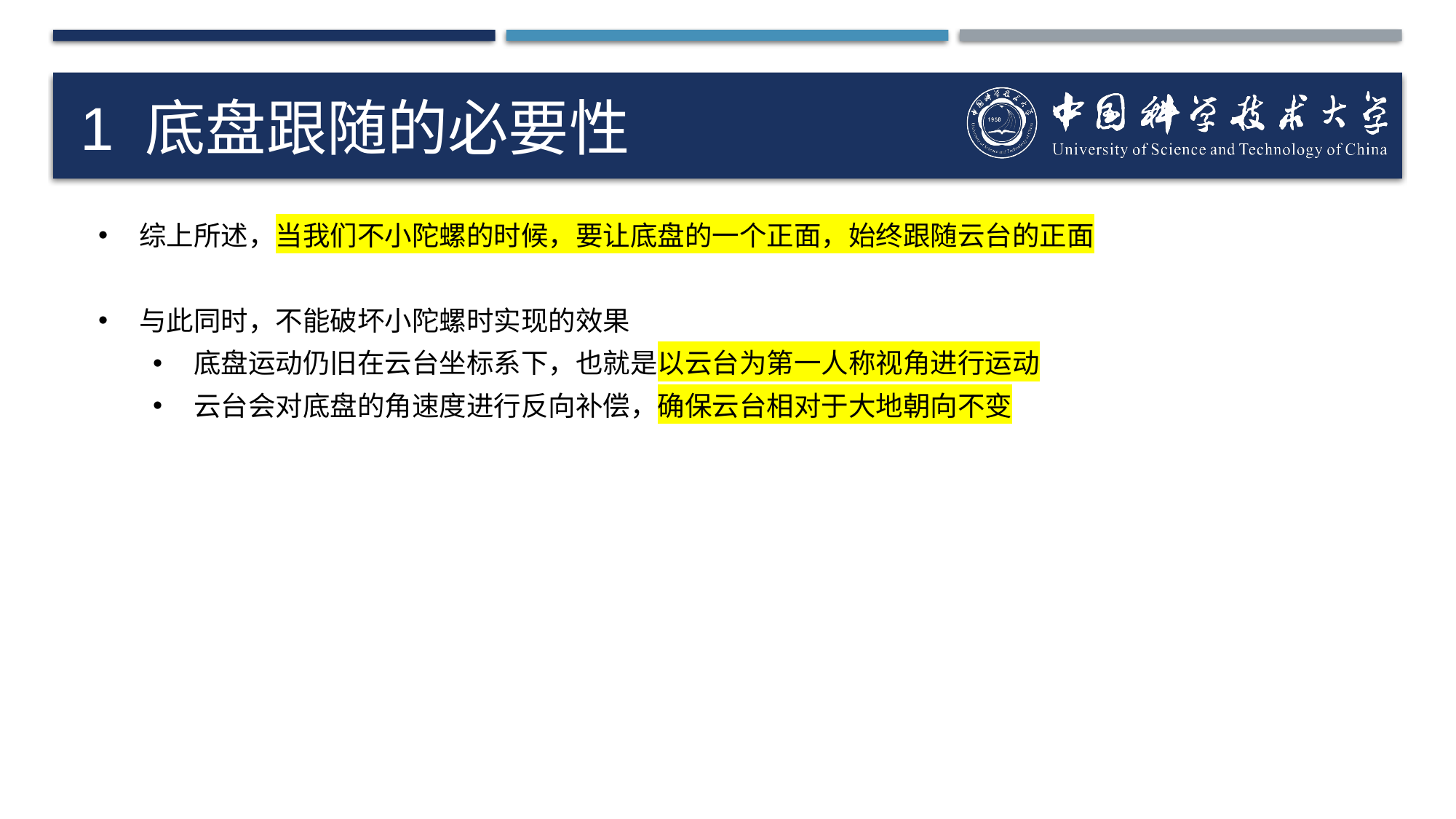

# 1 底盘跟随的必要性
综上所述，当我们不小陀螺的时候，要让底盘的一个正面，始终跟随云台的正面

与此同时，不能破坏小陀螺时实现的效果
底盘运动仍旧在云台坐标系下，也就是以云台为第一人称视角进行运动
云台会对底盘的角速度进行反向补偿，确保云台相对于大地朝向不变